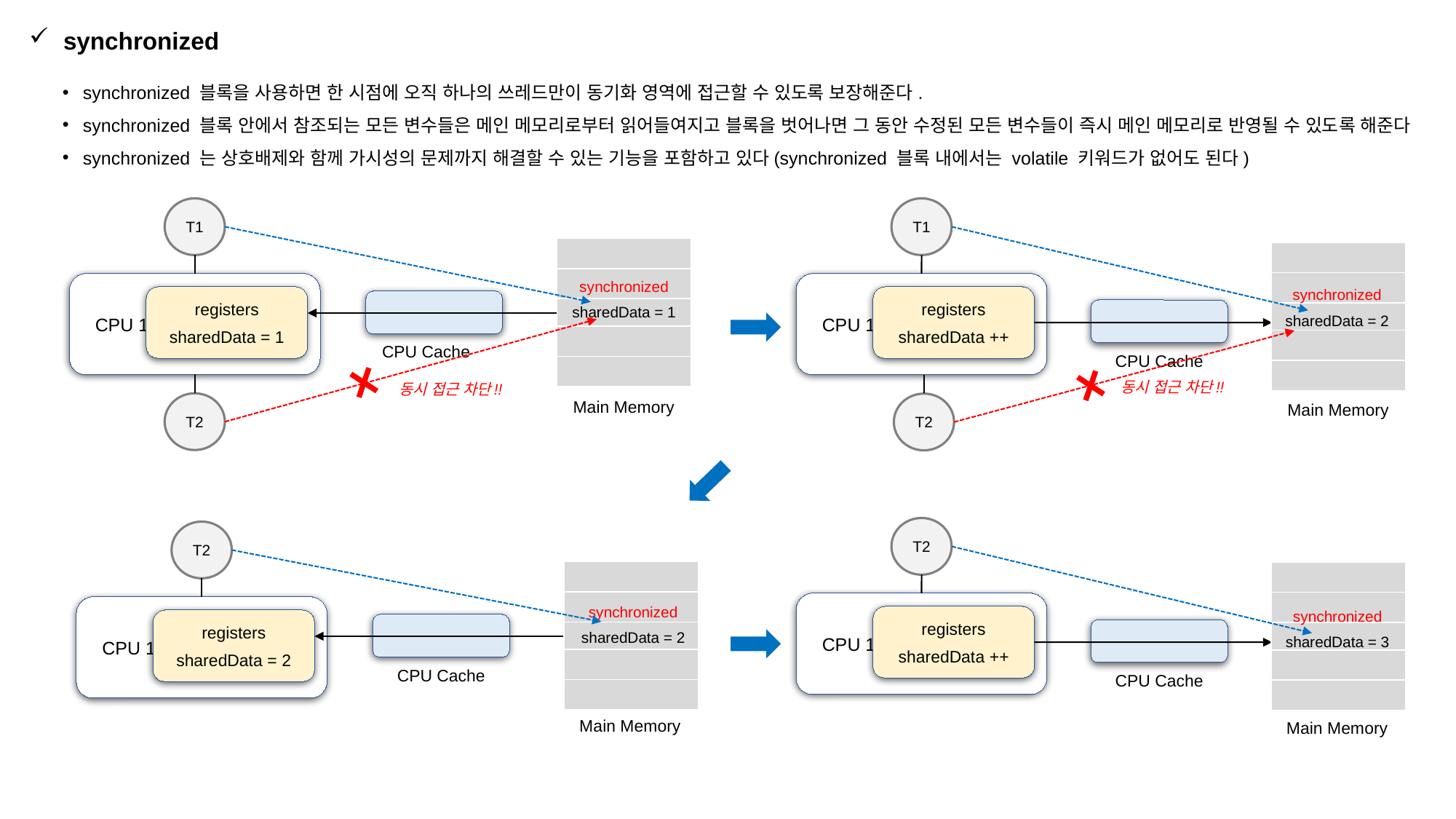

synchronized
synchronized 블록을 사용하면 한 시점에 오직 하나의 쓰레드만이 동기화 영역에 접근할 수 있도록 보장해준다.
synchronized 블록 안에서 참조되는 모든 변수들은 메인 메모리로부터 읽어들여지고 블록을 벗어나면 그 동안 수정된 모든 변수들이 즉시 메인 메모리로 반영될 수 있도록 해준다
synchronized 는 상호배제와 함께 가시성의 문제까지 해결할 수 있는 기능을 포함하고 있다(synchronized 블록 내에서는 volatile 키워드가 없어도 된다)
T1
T1
|  |
| --- |
|  |
|  |
|  |
|  |
|  |
| --- |
|  |
|  |
|  |
|  |
synchronized
sharedData = 1
  CPU 1
  CPU 1
synchronized
sharedData = 2
registers
sharedData = 1
registers
sharedData ++

CPU Cache
CPU Cache

동시 접근 차단!!
동시 접근 차단!!
Main Memory
T2
T2
Main Memory

T2
T2
|  |
| --- |
|  |
|  |
|  |
|  |
|  |
| --- |
|  |
|  |
|  |
|  |
  CPU 1
  CPU 1
synchronized
sharedData = 2
synchronized
sharedData = 3
registers
sharedData ++
registers
sharedData = 2

CPU Cache
CPU Cache
Main Memory
Main Memory